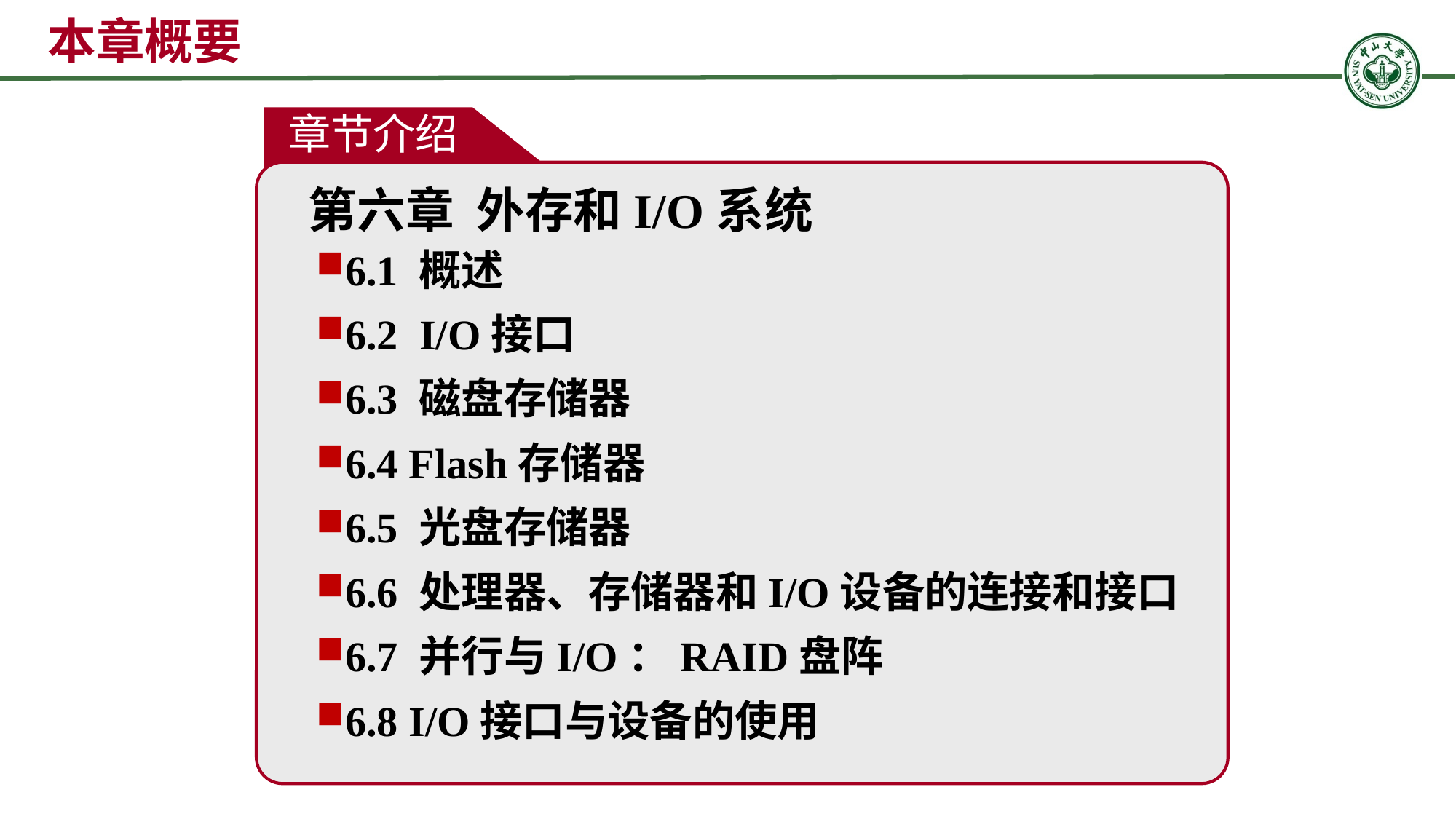

本章概要
章节介绍

第六章  外存和I/O系统

6.1 概述
6.2  I/O接口
6.3 磁盘存储器
6.4 Flash存储器
6.5 光盘存储器
6.6 处理器、存储器和I/O设备的连接和接口
6.7 并行与I/O：RAID盘阵
6.8 I/O接口与设备的使用